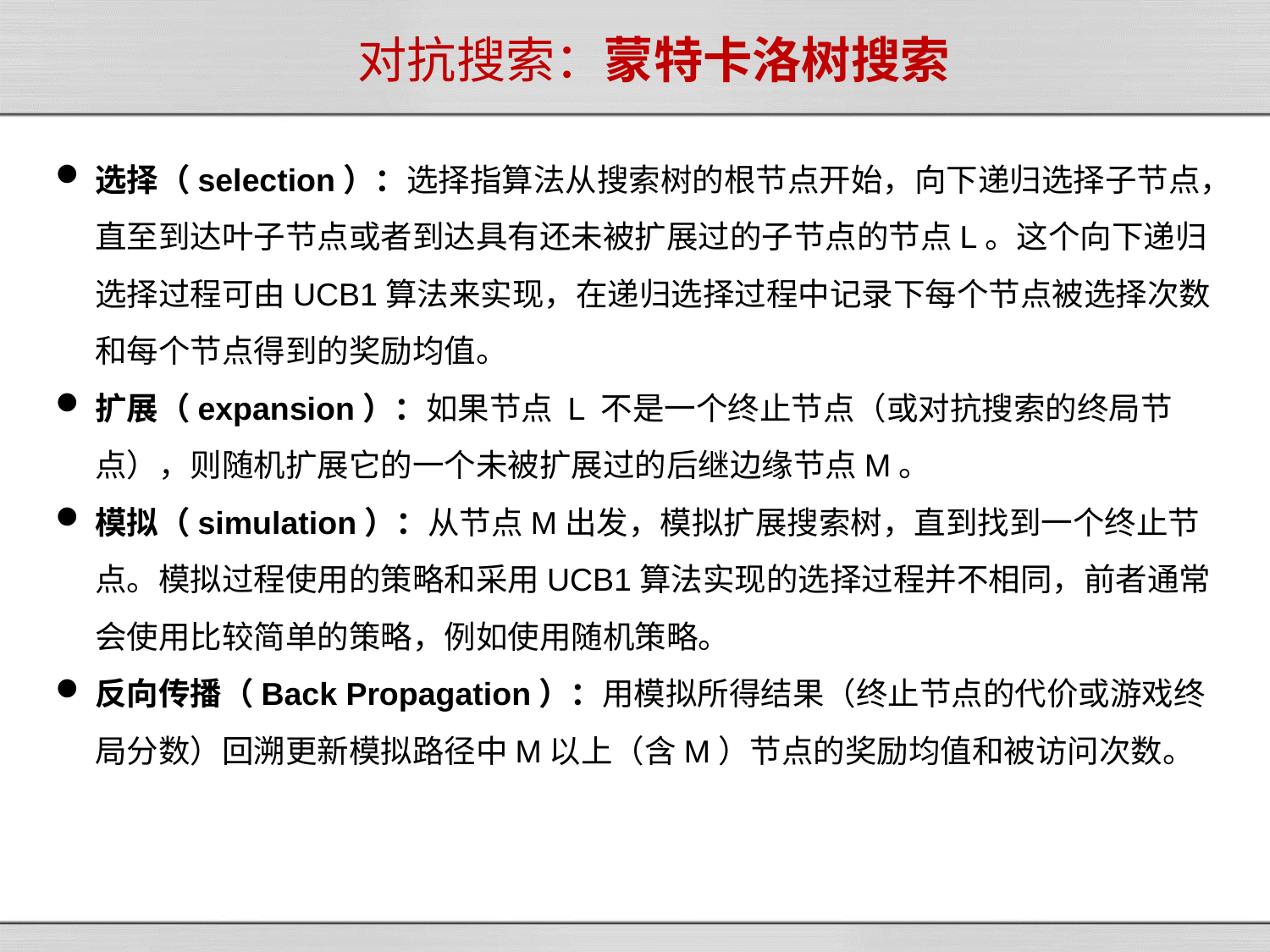

# 对抗搜索：蒙特卡洛树搜索
选择（selection）：选择指算法从搜索树的根节点开始，向下递归选择子节点，直至到达叶子节点或者到达具有还未被扩展过的子节点的节点L。这个向下递归选择过程可由UCB1算法来实现，在递归选择过程中记录下每个节点被选择次数和每个节点得到的奖励均值。
扩展（expansion）：如果节点 L 不是一个终止节点（或对抗搜索的终局节点），则随机扩展它的一个未被扩展过的后继边缘节点M。
模拟（simulation）：从节点M出发，模拟扩展搜索树，直到找到一个终止节点。模拟过程使用的策略和采用UCB1算法实现的选择过程并不相同，前者通常会使用比较简单的策略，例如使用随机策略。
反向传播（Back Propagation）：用模拟所得结果（终止节点的代价或游戏终局分数）回溯更新模拟路径中M以上（含M）节点的奖励均值和被访问次数。